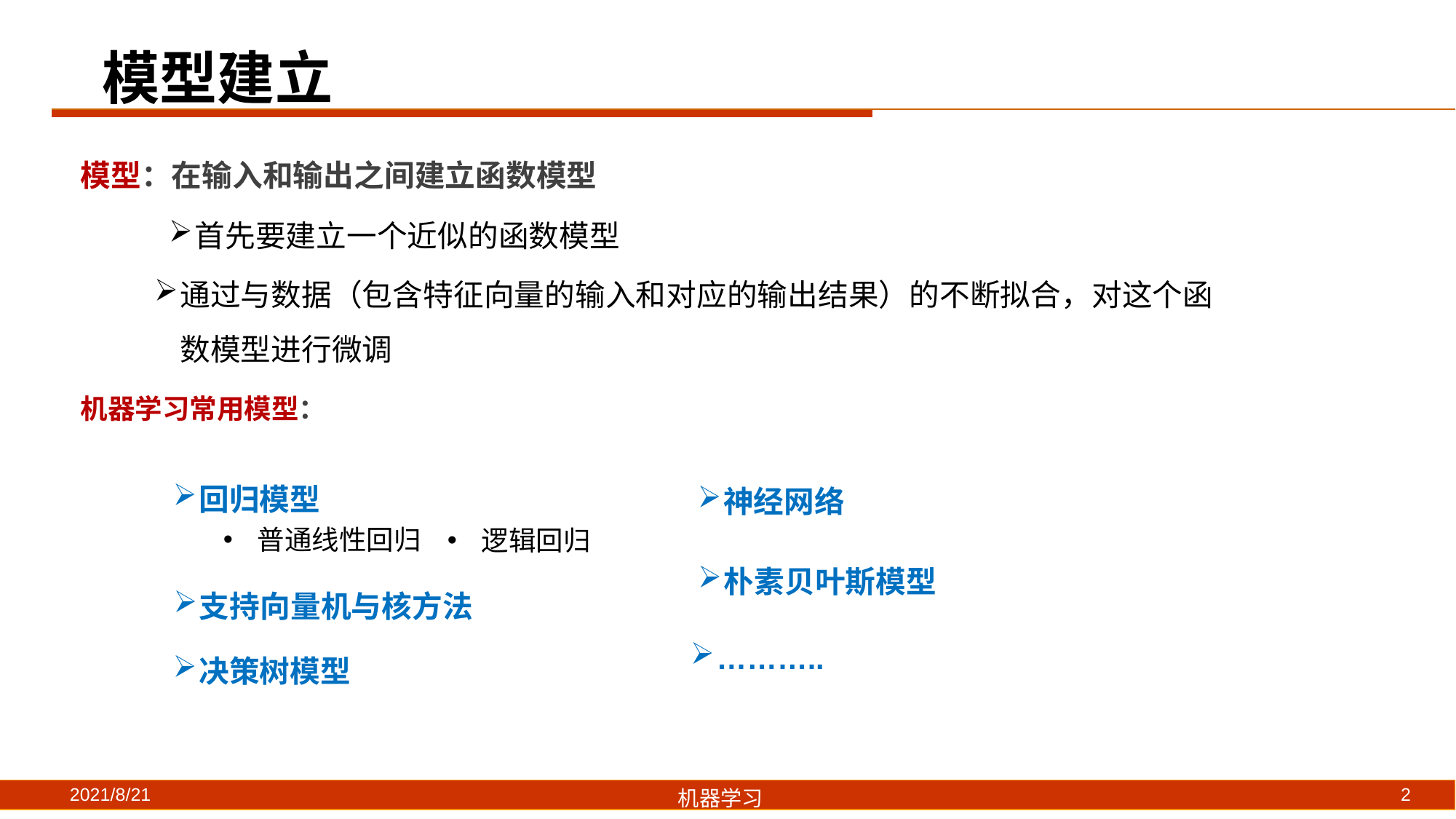

# 模型建立
模型：在输入和输出之间建立函数模型
首先要建立一个近似的函数模型
通过与数据（包含特征向量的输入和对应的输出结果）的不断拟合，对这个函数模型进行微调
机器学习常用模型：
回归模型
神经网络
普通线性回归
逻辑回归
朴素贝叶斯模型
支持向量机与核方法
………..
决策树模型
2
2021/8/21